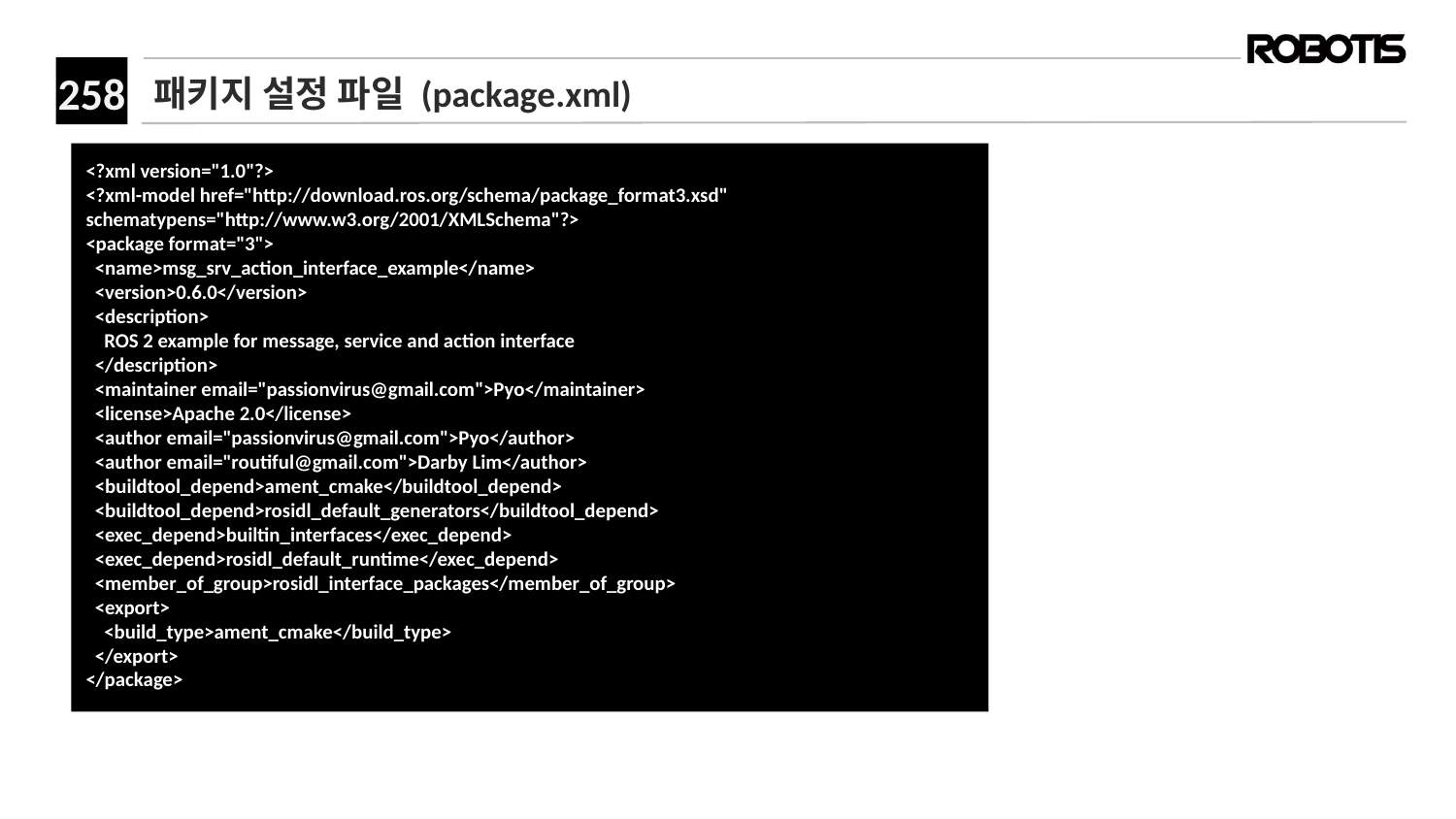

# 패키지 설정 파일 (package.xml)
<?xml version="1.0"?>
<?xml-model href="http://download.ros.org/schema/package_format3.xsd" schematypens="http://www.w3.org/2001/XMLSchema"?>
<package format="3">
  <name>msg_srv_action_interface_example</name>
  <version>0.6.0</version>
  <description>
    ROS 2 example for message, service and action interface
  </description>
  <maintainer email="passionvirus@gmail.com">Pyo</maintainer>
  <license>Apache 2.0</license>
  <author email="passionvirus@gmail.com">Pyo</author>
  <author email="routiful@gmail.com">Darby Lim</author>
  <buildtool_depend>ament_cmake</buildtool_depend>
  <buildtool_depend>rosidl_default_generators</buildtool_depend>
  <exec_depend>builtin_interfaces</exec_depend>
  <exec_depend>rosidl_default_runtime</exec_depend>
  <member_of_group>rosidl_interface_packages</member_of_group>
  <export>
    <build_type>ament_cmake</build_type>
  </export>
</package>